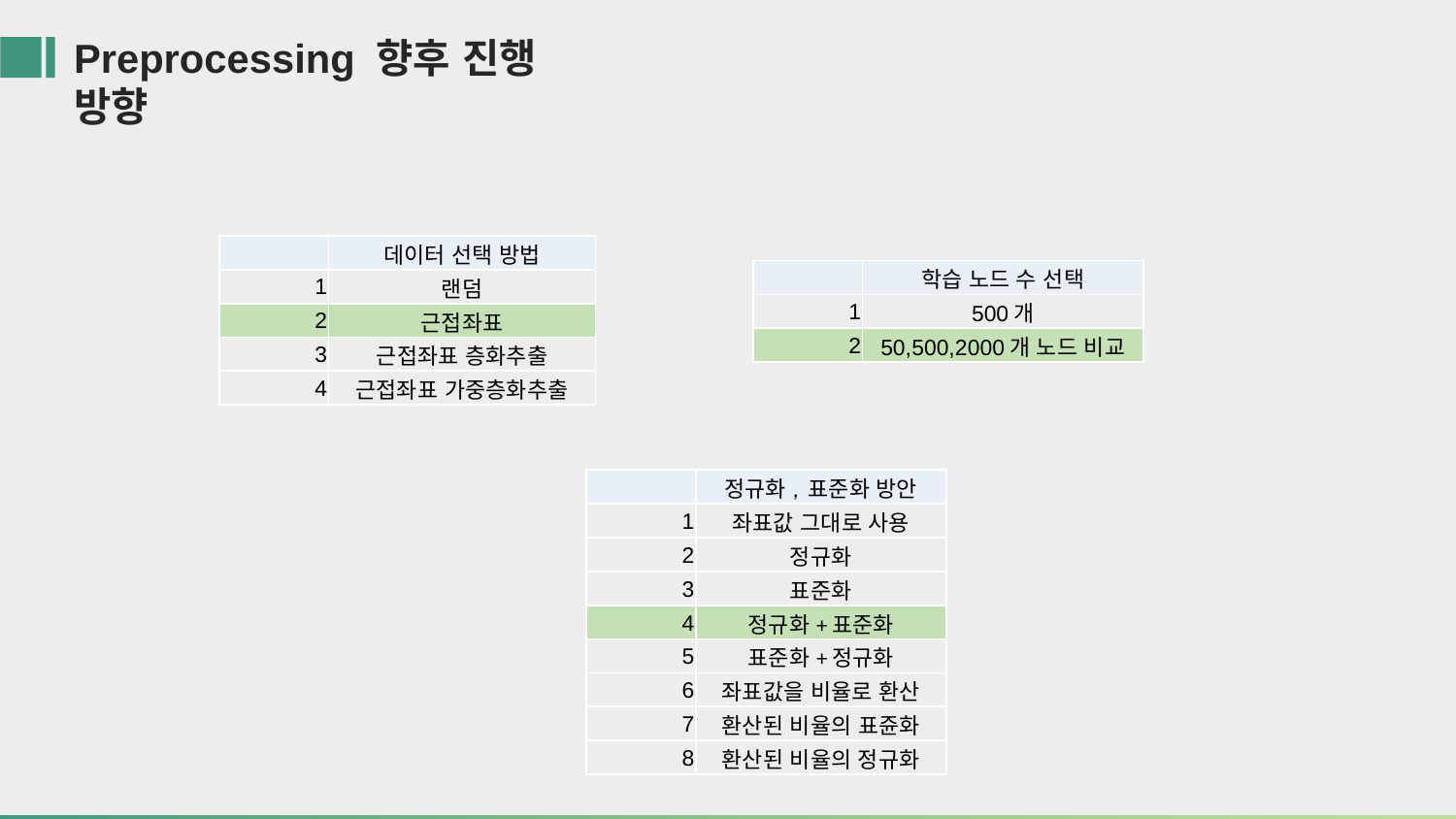

Preprocessing 향후 진행 방향

|  | 데이터 선택 방법 |
| --- | --- |
| 1 | 랜덤 |
| 2 | 근접좌표 |
| 3 | 근접좌표 층화추출 |
| 4 | 근접좌표 가중층화추출 |
|  | 학습 노드 수 선택 |
| --- | --- |
| 1 | 500개 |
| 2 | 50,500,2000개 노드 비교 |
|  | 정규화, 표준화 방안 |
| --- | --- |
| 1 | 좌표값 그대로 사용 |
| 2 | 정규화 |
| 3 | 표준화 |
| 4 | 정규화+표준화 |
| 5 | 표준화+정규화 |
| 6 | 좌표값을 비율로 환산 |
| 7 | 환산된 비율의 표쥰화 |
| 8 | 환산된 비율의 정규화 |